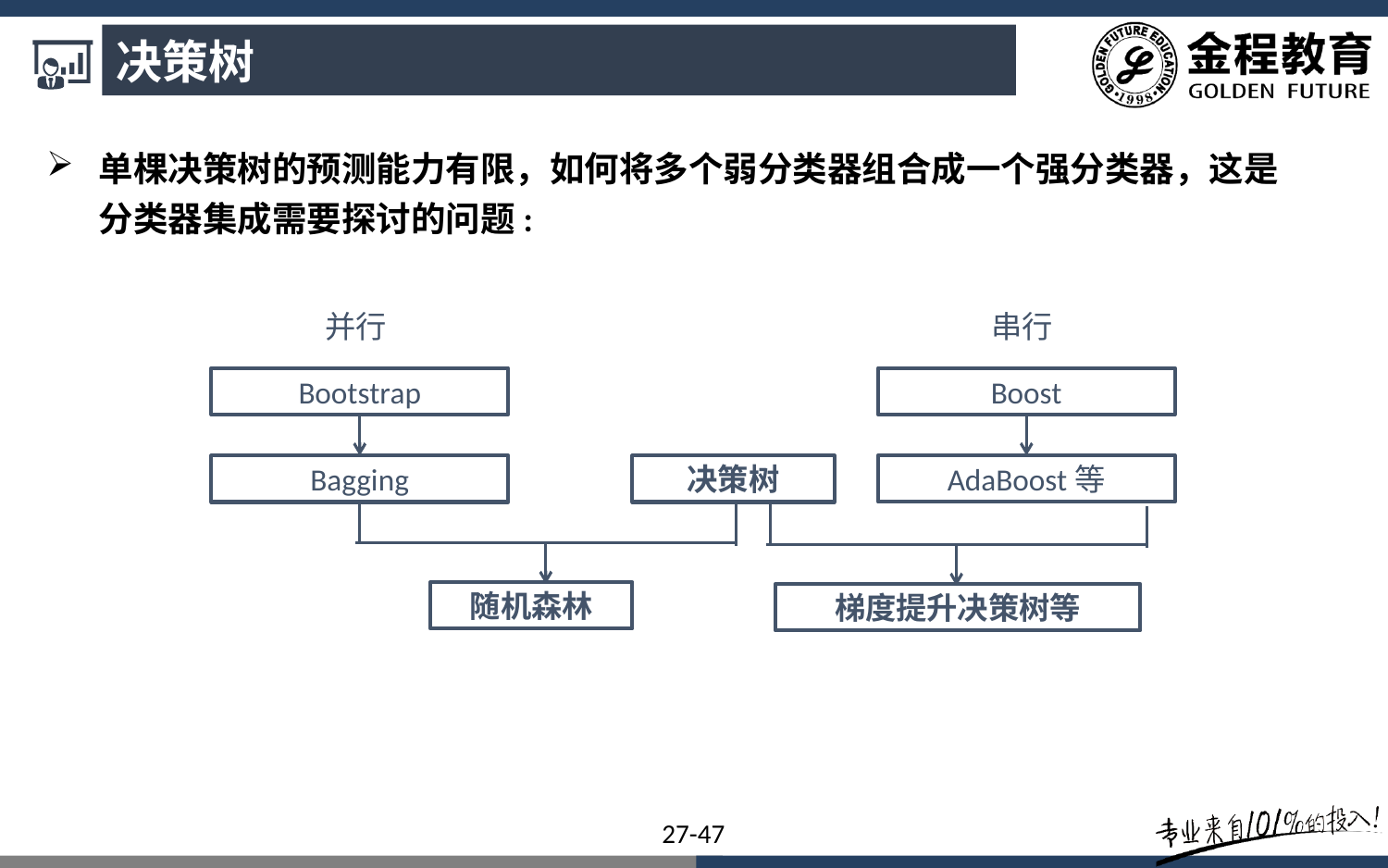

决策树
单棵决策树的预测能力有限，如何将多个弱分类器组合成一个强分类器，这是分类器集成需要探讨的问题:
串行
并行
Boost
Bootstrap
AdaBoost等
Bagging
决策树
随机森林
梯度提升决策树等